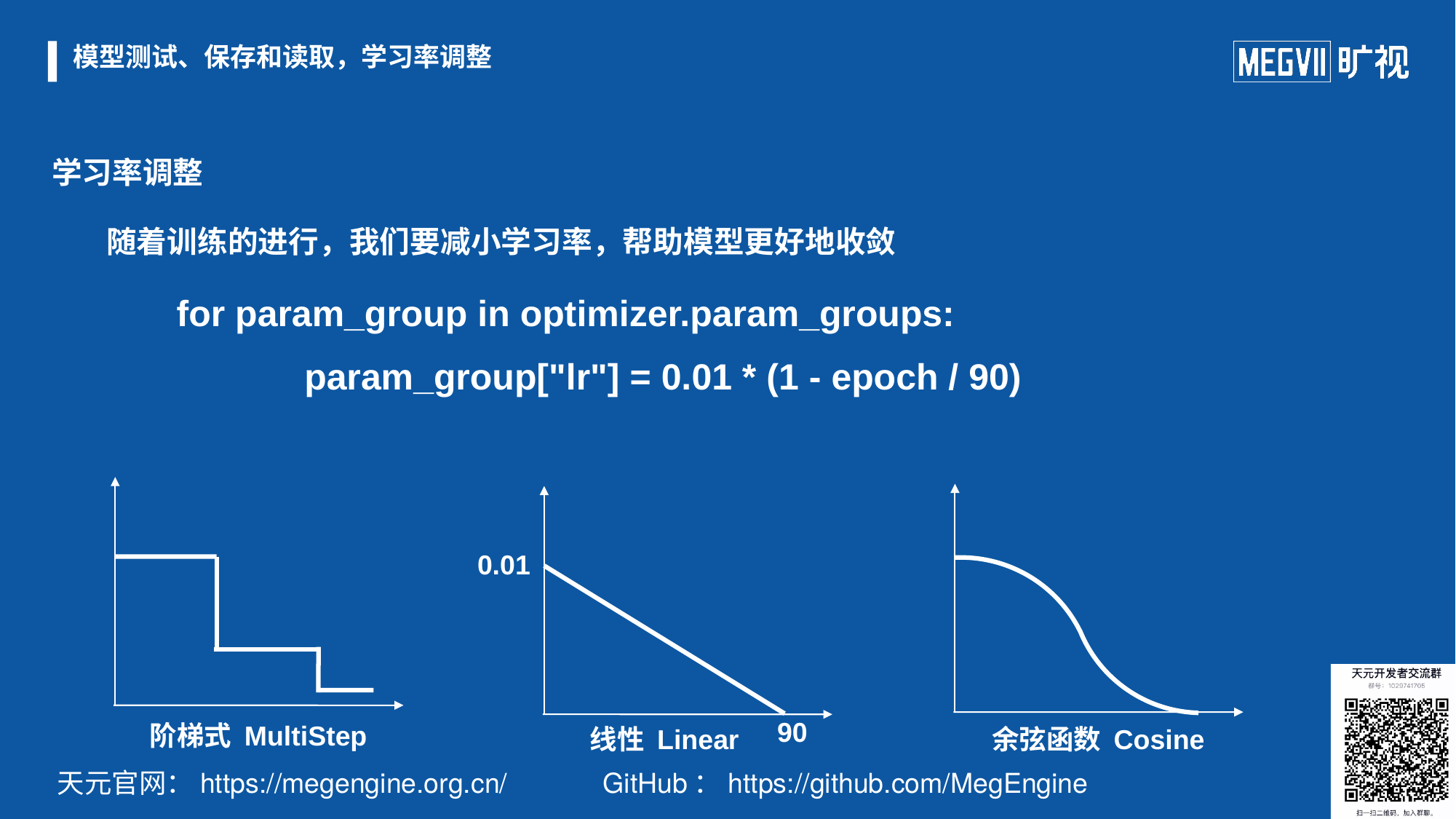

# 模型测试、保存和读取，学习率调整
学习率调整
随着训练的进行，我们要减小学习率，帮助模型更好地收敛
for param_group in optimizer.param_groups:
param_group["lr"] = 0.01 * (1 - epoch / 90)

0.01

90

阶梯式 MultiStep

线性 Linear
余弦函数 Cosine